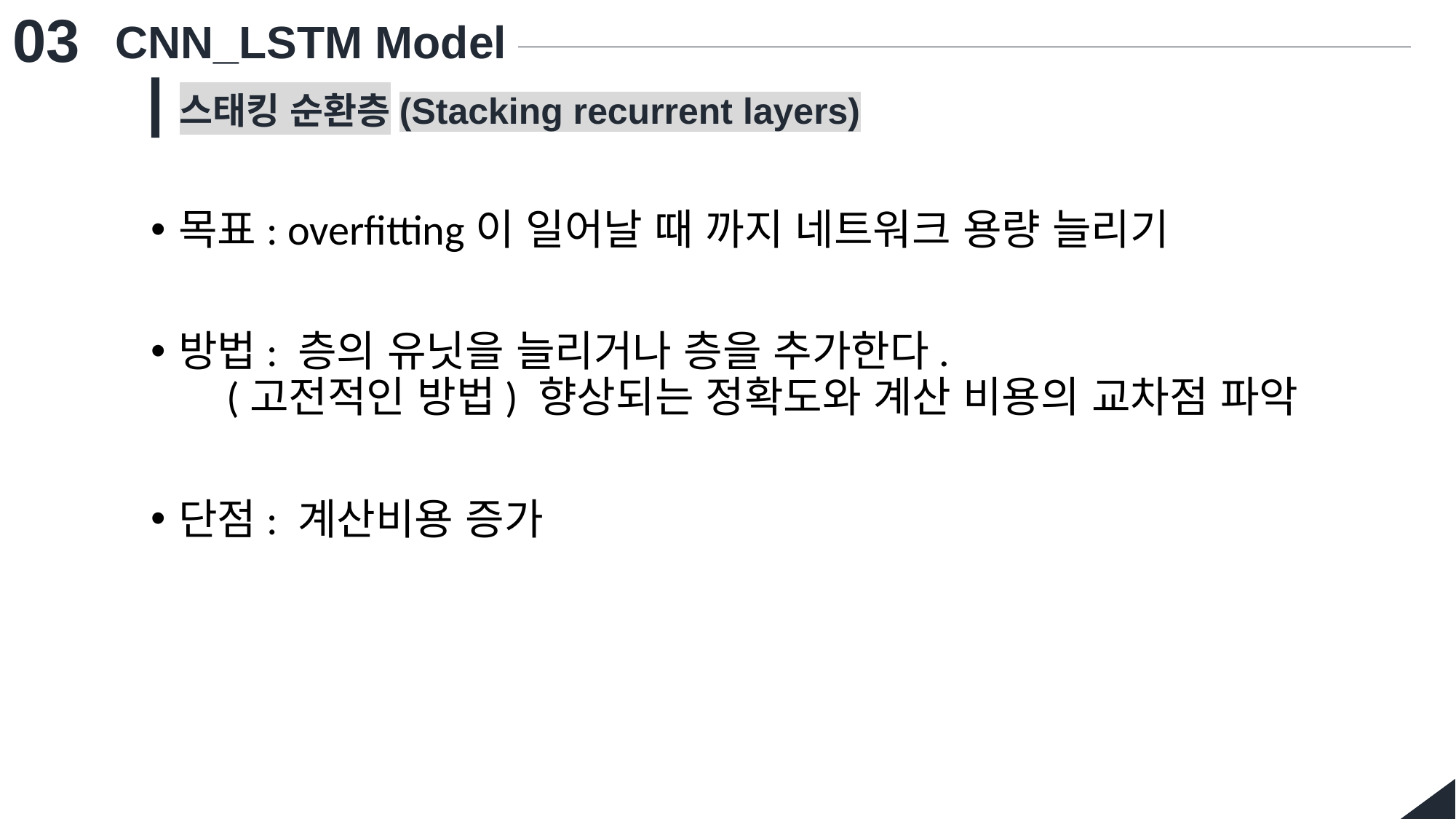

03
CNN_LSTM Model

스태킹 순환층(Stacking recurrent layers)
목표: overfitting이 일어날 때 까지 네트워크 용량 늘리기

방법: 층의 유닛을 늘리거나 층을 추가한다.
     (고전적인 방법) 향상되는 정확도와 계산 비용의 교차점 파악

단점: 계산비용 증가